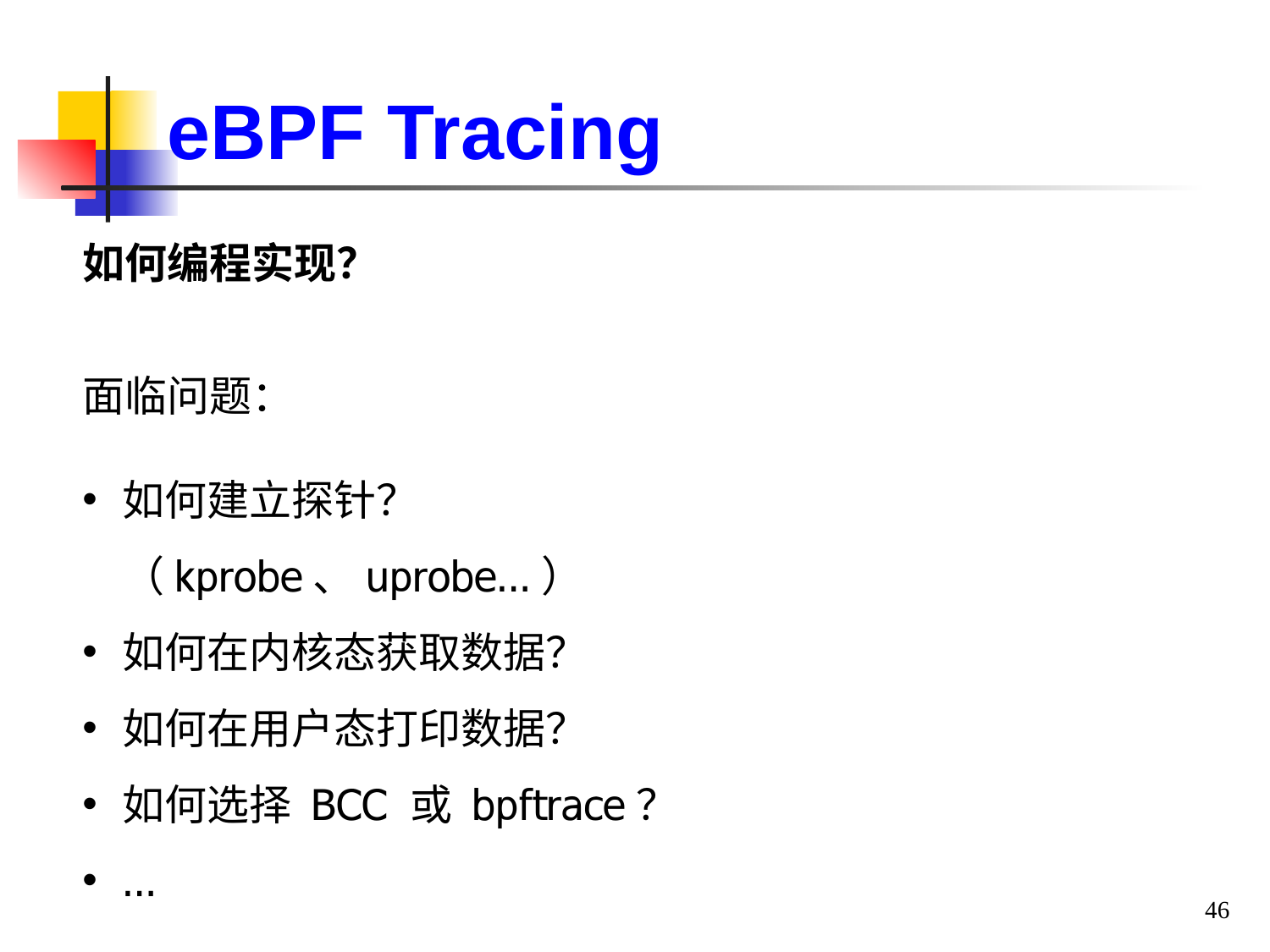

eBPF Tracing
如何编程实现？
面临问题：
如何建立探针？（kprobe、uprobe…）
如何在内核态获取数据？
如何在用户态打印数据？
如何选择 BCC 或 bpftrace？
…
46